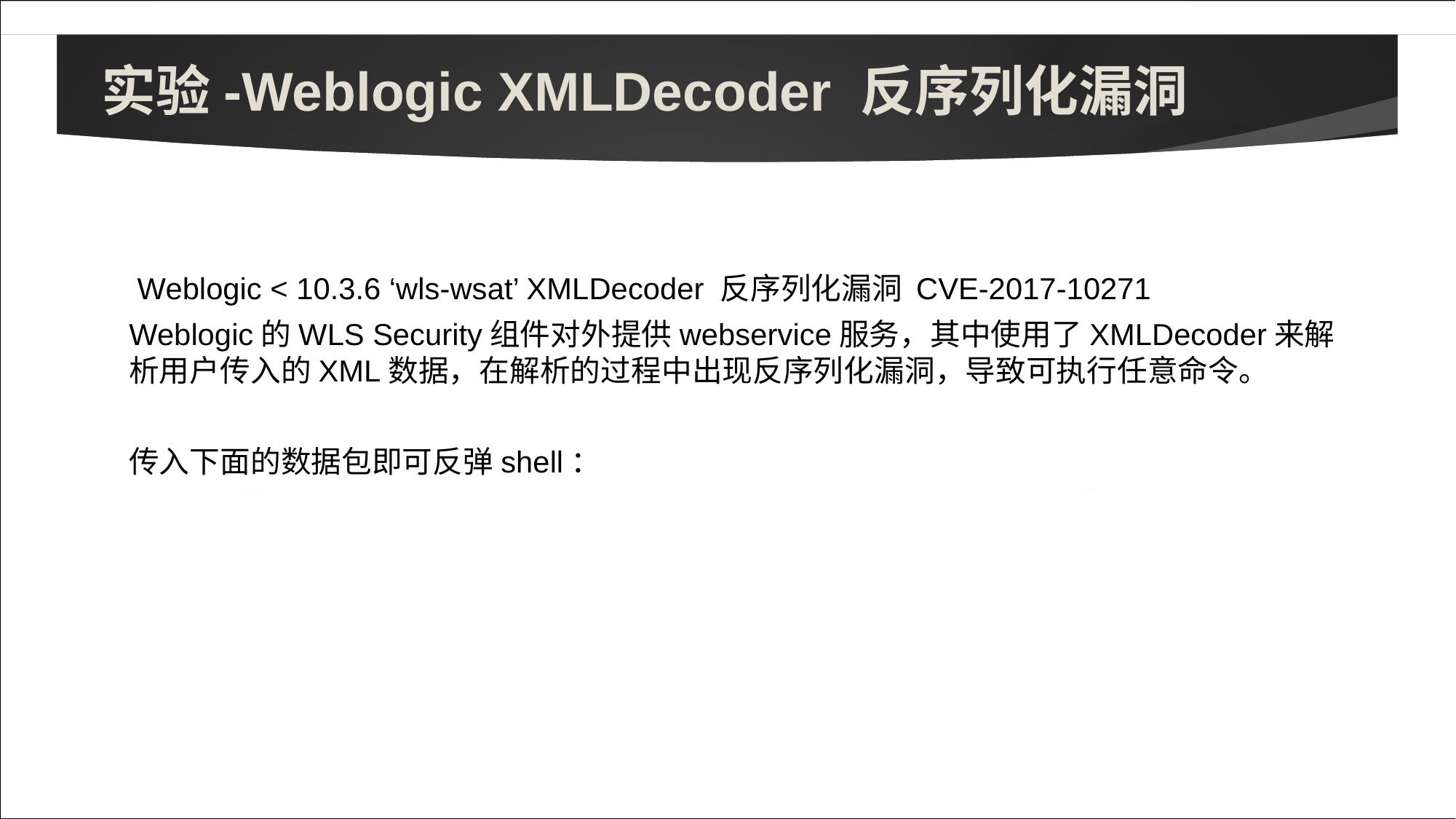

# 实验-Weblogic XMLDecoder 反序列化漏洞
 Weblogic < 10.3.6 ‘wls-wsat’ XMLDecoder 反序列化漏洞 CVE-2017-10271
Weblogic的WLS Security组件对外提供webservice服务，其中使用了XMLDecoder来解析用户传入的XML数据，在解析的过程中出现反序列化漏洞，导致可执行任意命令。

传入下面的数据包即可反弹shell：